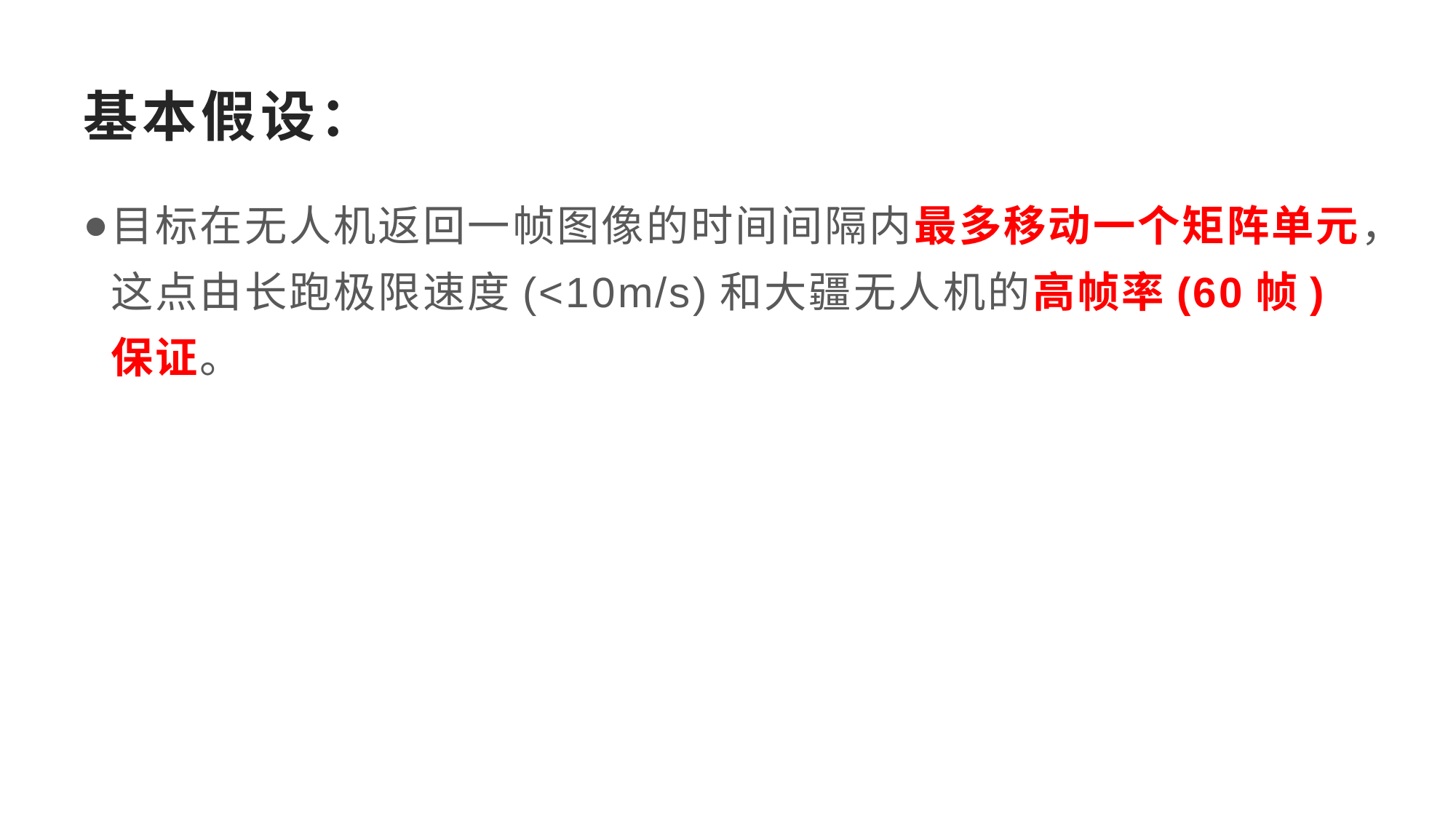

# 基本假设：
目标在无人机返回一帧图像的时间间隔内最多移动一个矩阵单元，这点由长跑极限速度(<10m/s)和大疆无人机的高帧率(60帧)保证。